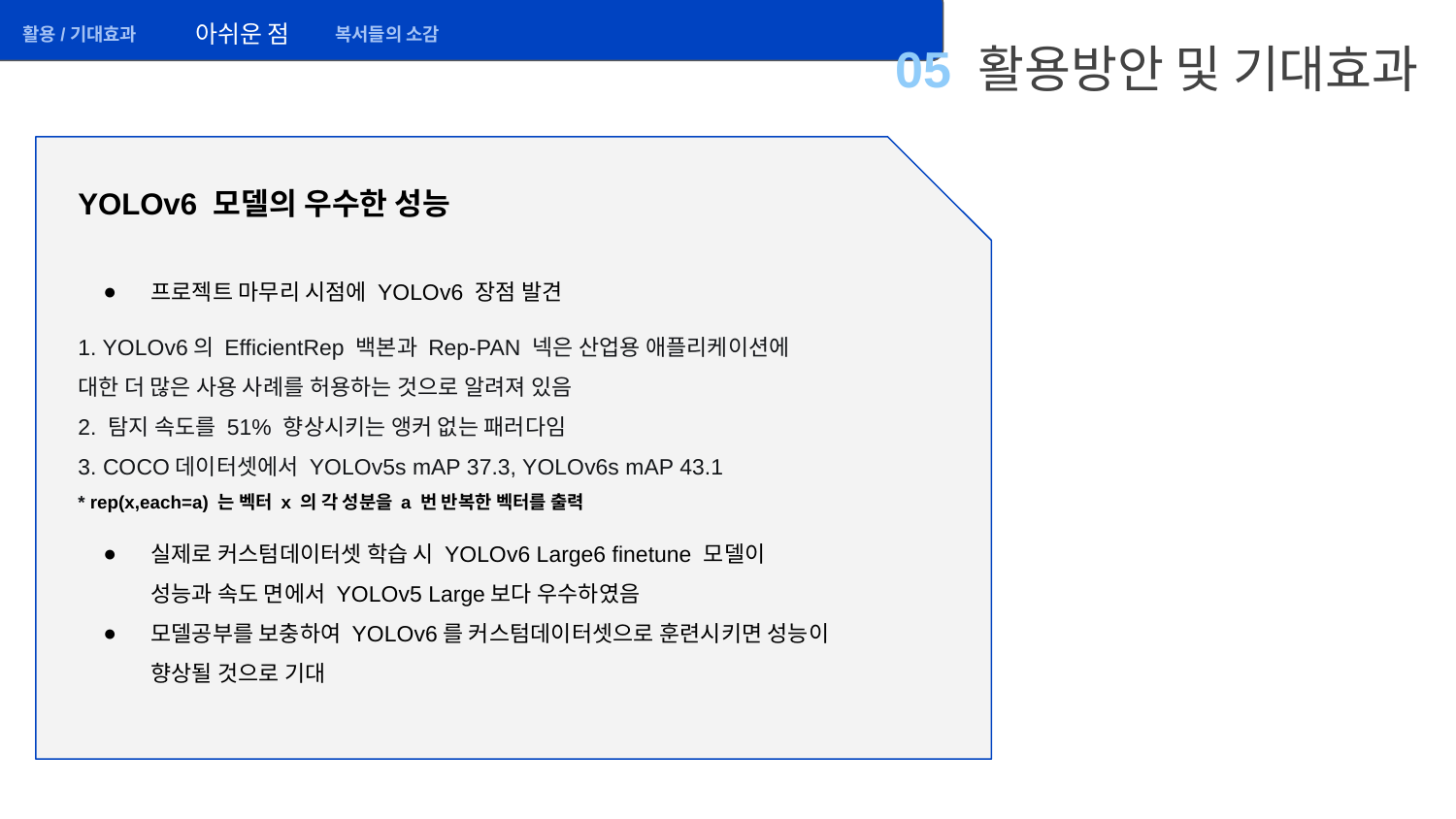

아쉬운 점
복서들의 소감
활용/기대효과
# 05 활용방안 및 기대효과

YOLOv6 모델의 우수한 성능

프로젝트 마무리 시점에 YOLOv6 장점 발견

1. YOLOv6의 EfficientRep 백본과 Rep-PAN 넥은 산업용 애플리케이션에 대한 더 많은 사용 사례를 허용하는 것으로 알려져 있음
2. 탐지 속도를 51% 향상시키는 앵커 없는 패러다임
3. COCO데이터셋에서 YOLOv5s mAP 37.3, YOLOv6s mAP 43.1
* rep(x,each=a) 는 벡터 x 의 각 성분을 a 번 반복한 벡터를 출력

실제로 커스텀데이터셋 학습 시 YOLOv6 Large6 finetune 모델이 성능과 속도 면에서 YOLOv5 Large보다 우수하였음
모델공부를 보충하여 YOLOv6를 커스텀데이터셋으로 훈련시키면 성능이 향상될 것으로 기대